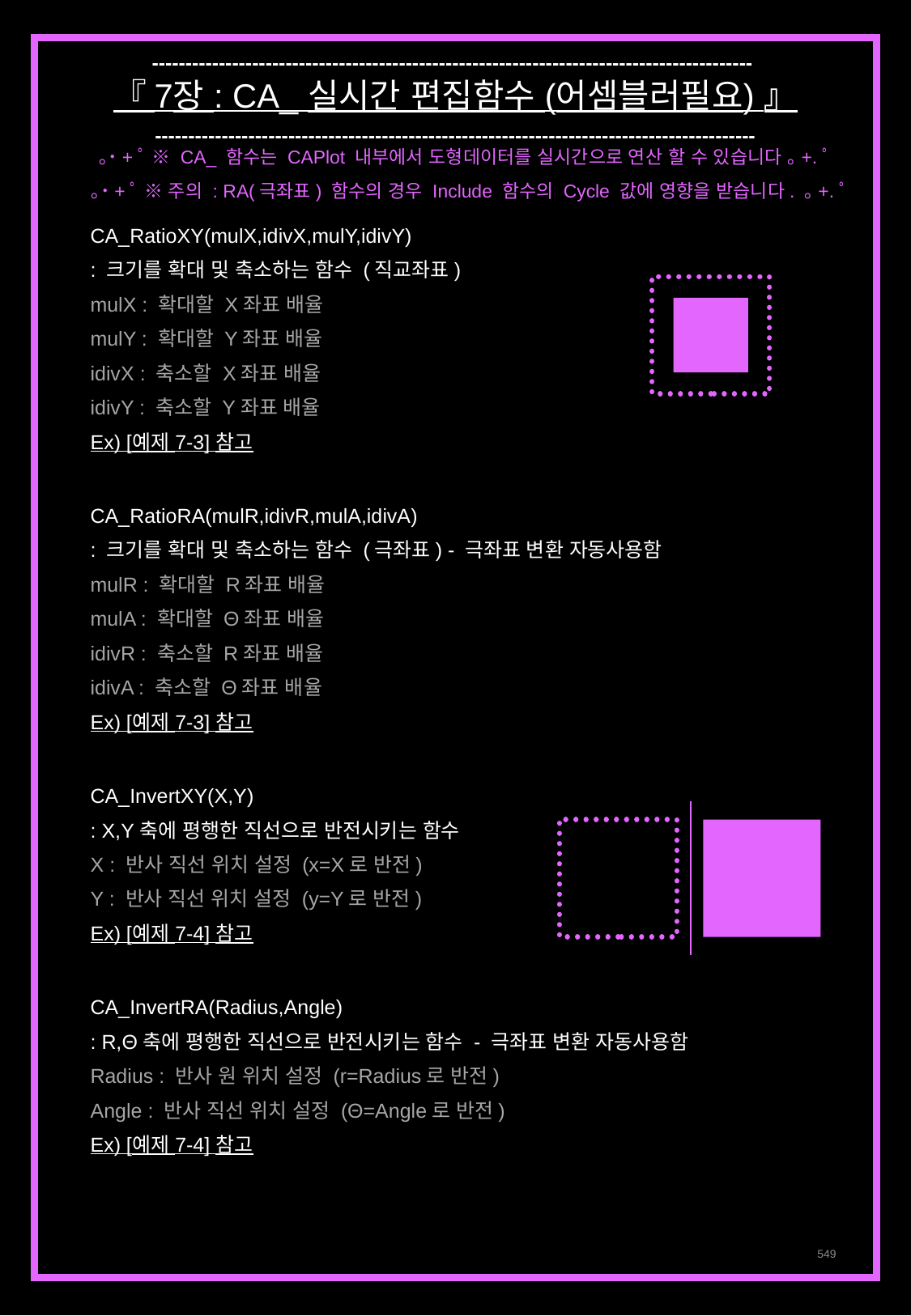

------------------------------------------------------------------------------------------
『 7장 : CA_ 실시간 편집함수 (어셈블러필요) 』
------------------------------------------------------------------------------------------
｡˙+ﾟ ※ CA_ 함수는 CAPlot 내부에서 도형데이터를 실시간으로 연산 할 수 있습니다 ｡+.ﾟ
｡˙+ﾟ ※ 주의 : RA(극좌표) 함수의 경우 Include 함수의 Cycle 값에 영향을 받습니다. ｡+.ﾟ
CA_RatioXY(mulX,idivX,mulY,idivY)
: 크기를 확대 및 축소하는 함수 (직교좌표)
mulX : 확대할 X좌표 배율
mulY : 확대할 Y좌표 배율
idivX : 축소할 X좌표 배율
idivY : 축소할 Y좌표 배율
Ex) [예제 7-3] 참고

CA_RatioRA(mulR,idivR,mulA,idivA)
: 크기를 확대 및 축소하는 함수 (극좌표) - 극좌표 변환 자동사용함
mulR : 확대할 R좌표 배율
mulA : 확대할 Θ좌표 배율
idivR : 축소할 R좌표 배율
idivA : 축소할 Θ좌표 배율
Ex) [예제 7-3] 참고

CA_InvertXY(X,Y)
: X,Y축에 평행한 직선으로 반전시키는 함수
X : 반사 직선 위치 설정 (x=X로 반전)
Y : 반사 직선 위치 설정 (y=Y로 반전)
Ex) [예제 7-4] 참고

CA_InvertRA(Radius,Angle)
: R,Θ축에 평행한 직선으로 반전시키는 함수 - 극좌표 변환 자동사용함
Radius : 반사 원 위치 설정 (r=Radius로 반전)
Angle : 반사 직선 위치 설정 (Θ=Angle로 반전)
Ex) [예제 7-4] 참고

549